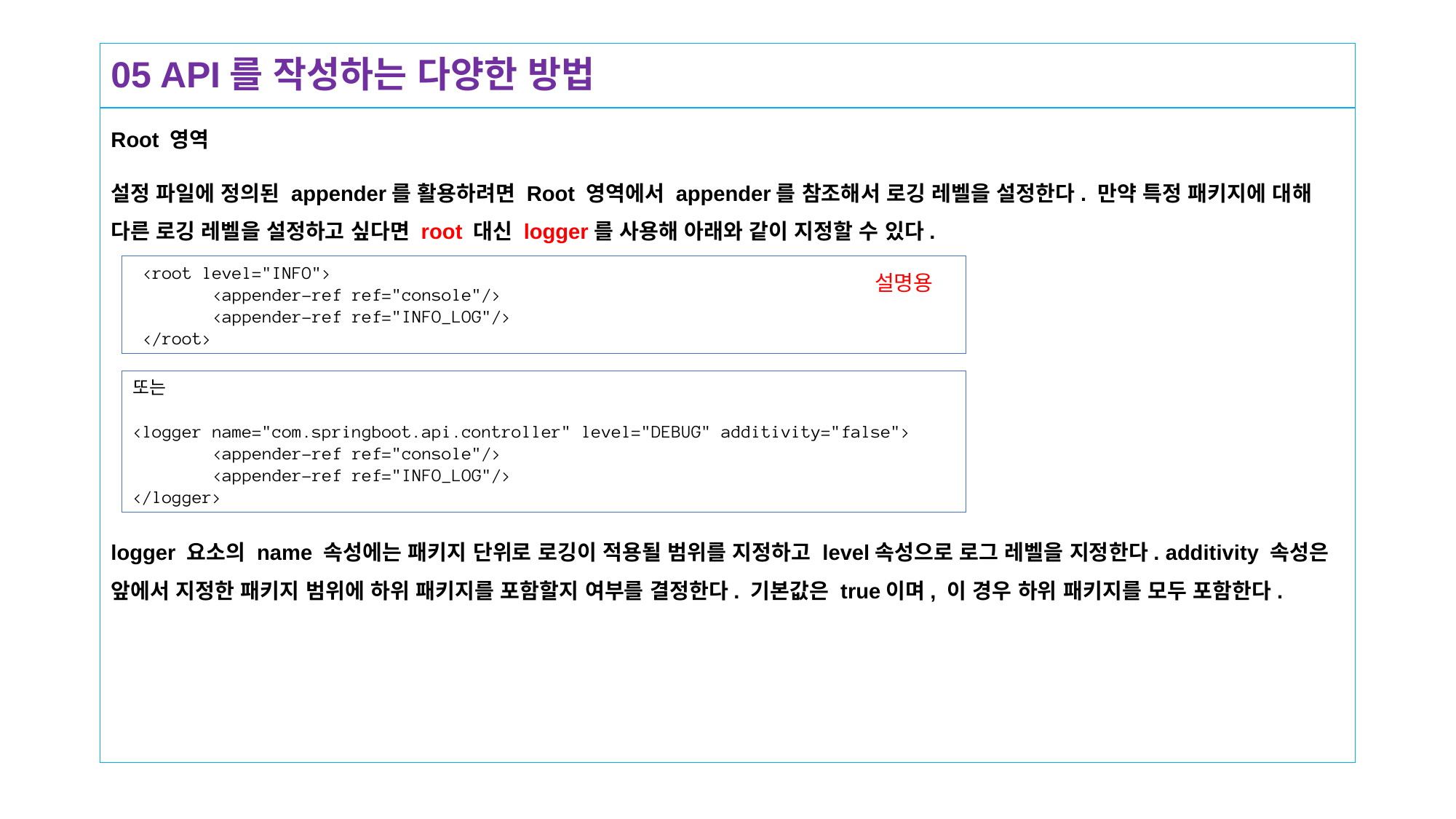

# 05 API를 작성하는 다양한 방법
Root 영역
설정 파일에 정의된 appender를 활용하려면 Root 영역에서 appender를 참조해서 로깅 레벨을 설정한다. 만약 특정 패키지에 대해 다른 로깅 레벨을 설정하고 싶다면 root 대신 logger를 사용해 아래와 같이 지정할 수 있다.

logger 요소의 name 속성에는 패키지 단위로 로깅이 적용될 범위를 지정하고 level속성으로 로그 레벨을 지정한다. additivity 속성은 앞에서 지정한 패키지 범위에 하위 패키지를 포함할지 여부를 결정한다. 기본값은 true이며, 이 경우 하위 패키지를 모두 포함한다.
 <root level="INFO">
        <appender-ref ref="console"/>
        <appender-ref ref="INFO_LOG"/>
 </root>
설명용
또는

<logger name="com.springboot.api.controller" level="DEBUG" additivity="false">
        <appender-ref ref="console"/>
        <appender-ref ref="INFO_LOG"/>
</logger>